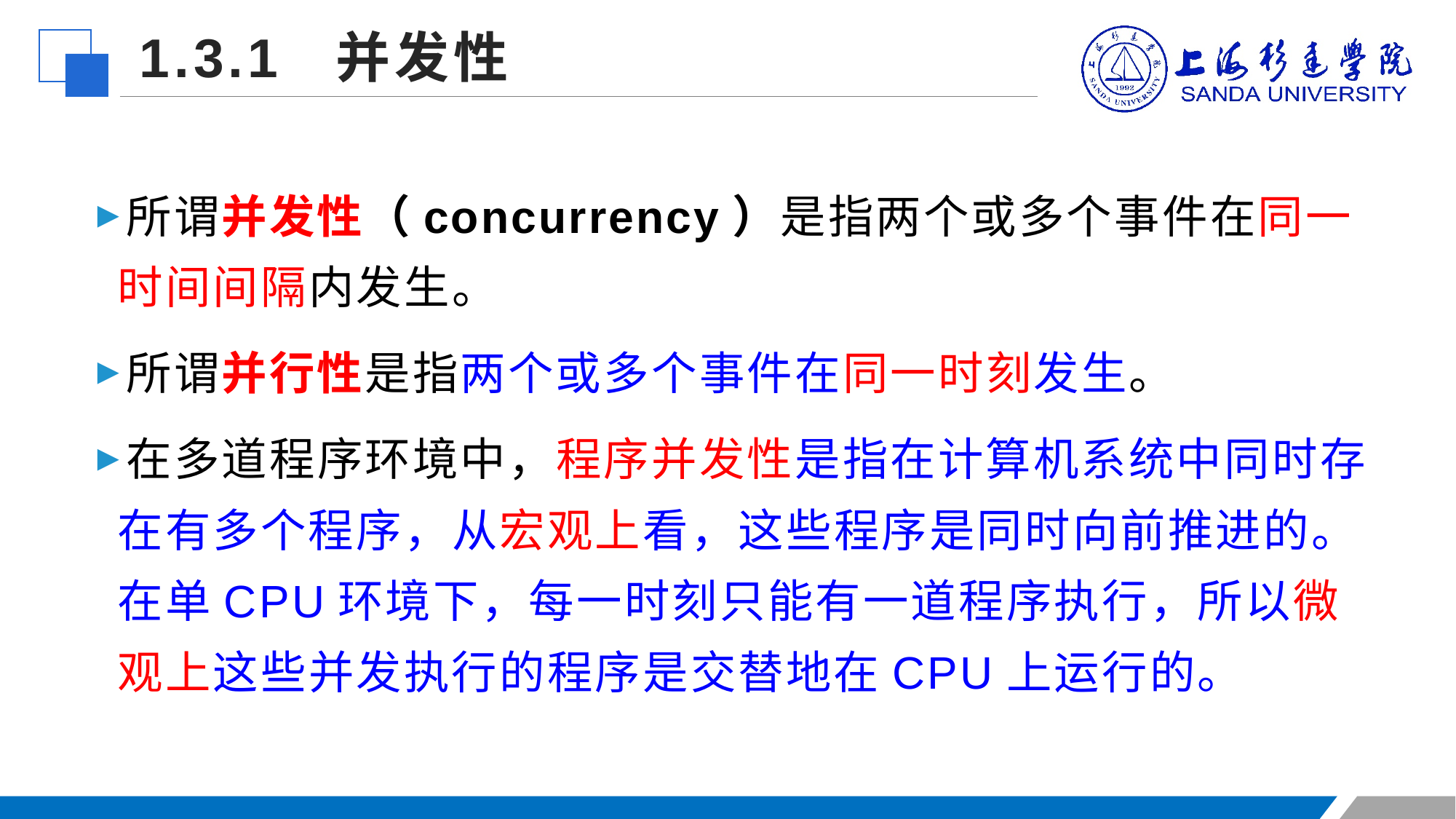

1.3.1  并发性
所谓并发性（concurrency）是指两个或多个事件在同一时间间隔内发生。
所谓并行性是指两个或多个事件在同一时刻发生。
在多道程序环境中，程序并发性是指在计算机系统中同时存在有多个程序，从宏观上看，这些程序是同时向前推进的。在单CPU环境下，每一时刻只能有一道程序执行，所以微观上这些并发执行的程序是交替地在CPU上运行的。